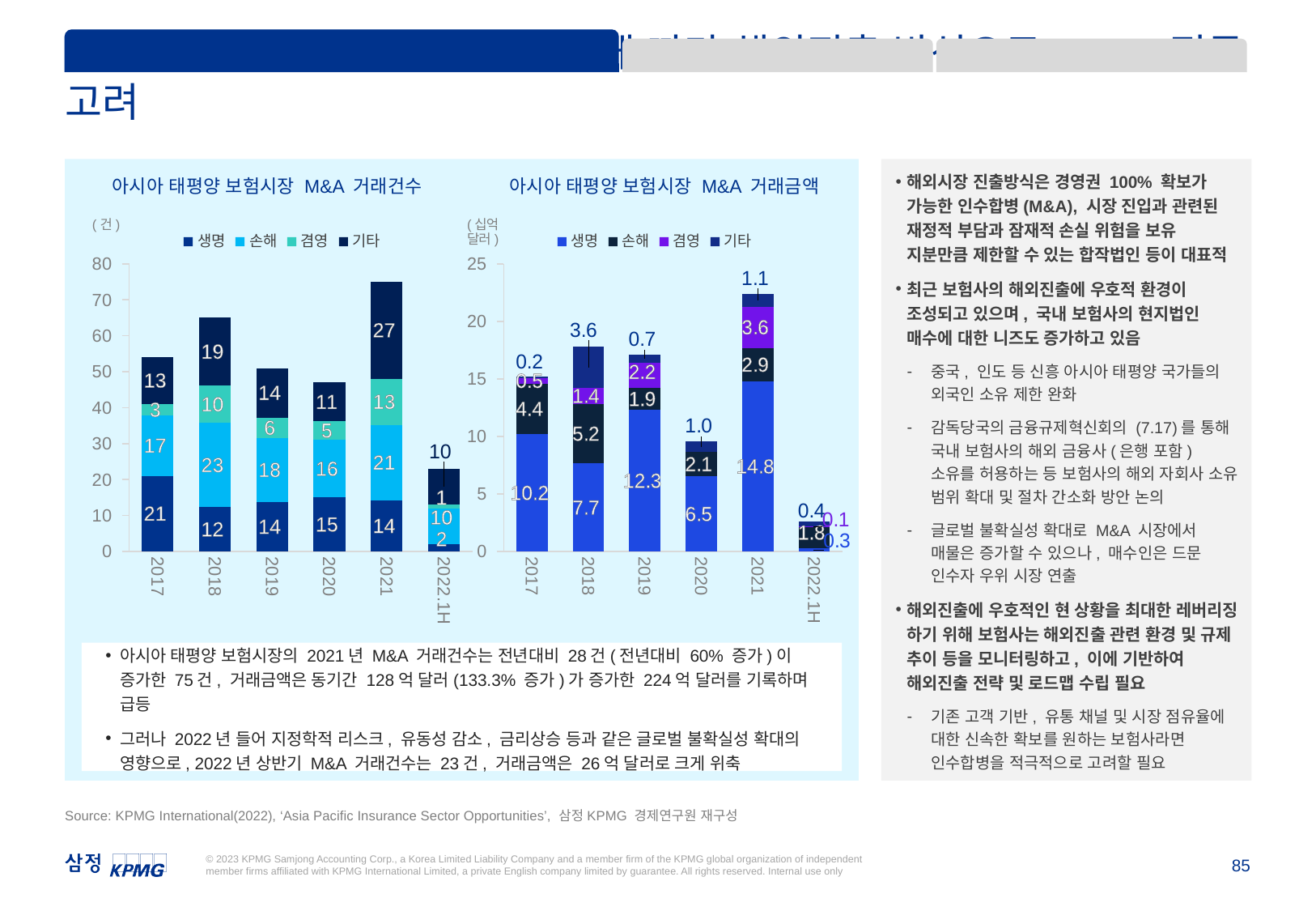

1. Market 진출방식 및 거버넌스
2. Competition: 경쟁 심화에 따른 차별화
3. Product & Channel: 상품 경쟁력 및 채널·파트너십
III. 결론 및 시사점
III. 결론 및 시사점
인수자 우위 M&A 시장 상황 등에 따라 해외진출 방식으로 M&A 적극 고려

해외시장 진출방식은 경영권 100% 확보가 가능한 인수합병(M&A), 시장 진입과 관련된 재정적 부담과 잠재적 손실 위험을 보유 지분만큼 제한할 수 있는 합작법인 등이 대표적
최근 보험사의 해외진출에 우호적 환경이 조성되고 있으며, 국내 보험사의 현지법인 매수에 대한 니즈도 증가하고 있음
중국, 인도 등 신흥 아시아 태평양 국가들의 외국인 소유 제한 완화
감독당국의 금융규제혁신회의 (7.17)를 통해 국내 보험사의 해외 금융사(은행 포함) 소유를 허용하는 등 보험사의 해외 자회사 소유 범위 확대 및 절차 간소화 방안 논의
글로벌 불확실성 확대로 M&A 시장에서 매물은 증가할 수 있으나, 매수인은 드문 인수자 우위 시장 연출
해외진출에 우호적인 현 상황을 최대한 레버리징 하기 위해 보험사는 해외진출 관련 환경 및 규제 추이 등을 모니터링하고, 이에 기반하여 해외진출 전략 및 로드맵 수립 필요
기존 고객 기반, 유통 채널 및 시장 점유율에 대한 신속한 확보를 원하는 보험사라면 인수합병을 적극적으로 고려할 필요
(건)
(십억 달러)
아시아 태평양 보험시장 M&A 거래건수
아시아 태평양 보험시장 M&A 거래금액

### Chart

| Category | 생명 | 손해 | 겸영 | 기타 |
|---|---|---|---|---|
| 2017 | 21.060000000000002 | 16.74 | 3.2399999999999998 | 12.959999999999999 |
| 2018 | 12.35 | 23.4 | 10.4 | 18.849999999999998 |
| 2019 | 13.770000000000001 | 17.849999999999998 | 5.61 | 13.770000000000001 |
| 2020 | 15.040000000000001 | 15.98 | 5.17 | 10.81 |
| 2021 | 14.25 | 21.000000000000004 | 12.750000000000002 | 27.0 |
| 2022.1H | 2.07 | 9.89 | 1.1500000000000001 | 9.89 |

### Chart

| Category | 생명 | 손해 | 겸영 | 기타 |
|---|---|---|---|---|
| 2017 | 10.184 | 4.4079999999999995 | 0.45599999999999996 | 0.152 |
| 2018 | 7.654 | 5.162 | 1.4240000000000002 | 3.5600000000000005 |
| 2019 | 12.312000000000001 | 1.8810000000000002 | 2.2230000000000003 | 0.684 |
| 2020 | 6.5280000000000005 | 2.112 | 0.0 | 0.96 |
| 2021 | 14.783999999999999 | 2.912 | 3.5839999999999996 | 1.1199999999999999 |
| 2022.1H | 0.28600000000000003 | 1.8199999999999998 | 0.10400000000000001 | 0.39 |
아시아 태평양 보험시장의 2021년 M&A 거래건수는 전년대비 28건(전년대비 60% 증가)이 증가한 75건, 거래금액은 동기간 128억 달러(133.3% 증가)가 증가한 224억 달러를 기록하며 급등
그러나 2022년 들어 지정학적 리스크, 유동성 감소, 금리상승 등과 같은 글로벌 불확실성 확대의 영향으로, 2022년 상반기 M&A 거래건수는 23건, 거래금액은 26억 달러로 크게 위축
Source: KPMG International(2022), ‘Asia Pacific Insurance Sector Opportunities’, 삼정KPMG 경제연구원 재구성